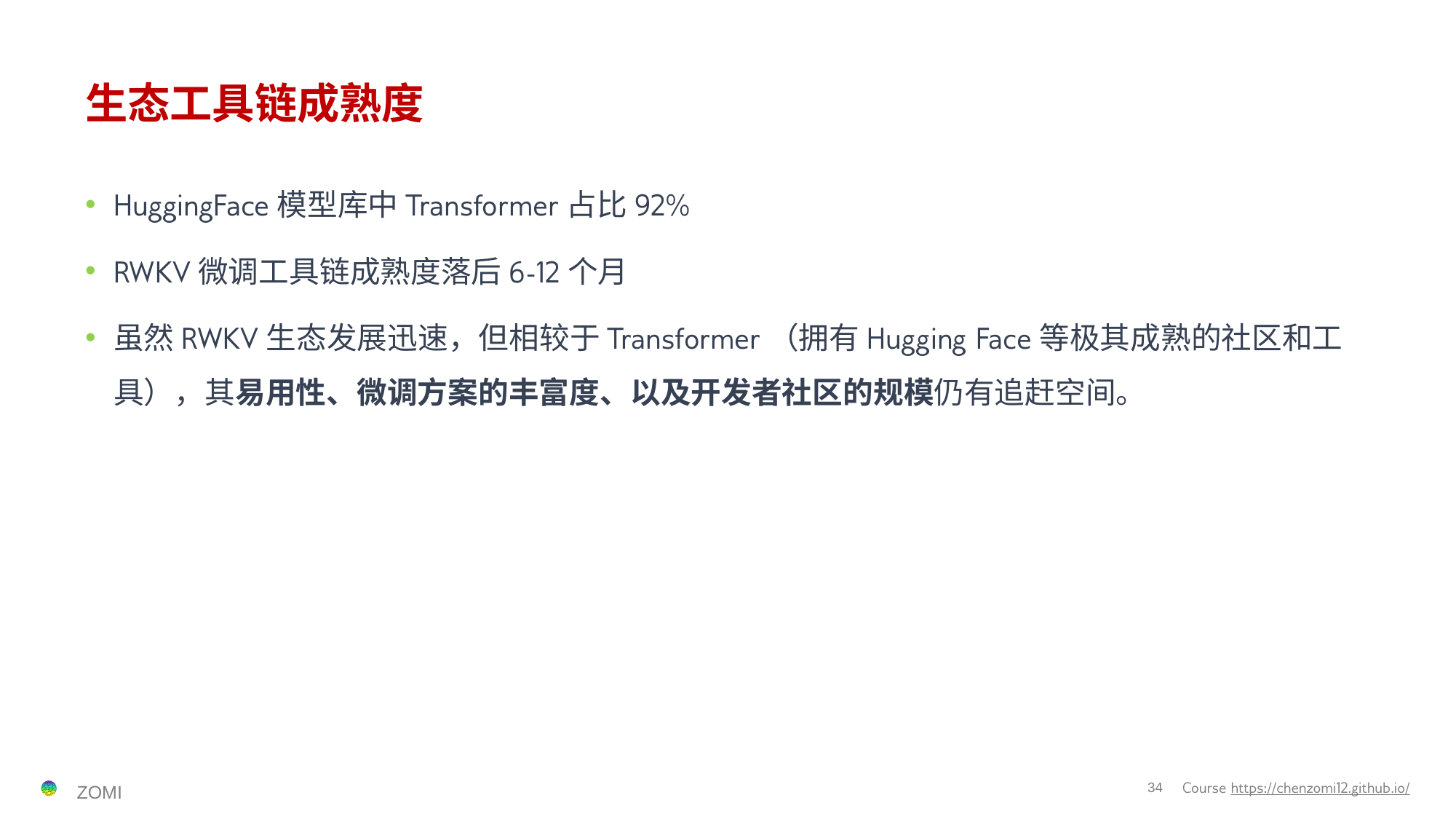

# 生态工具链成熟度
HuggingFace模型库中Transformer占比92%
RWKV微调工具链成熟度落后6-12个月
虽然RWKV生态发展迅速，但相较于Transformer（拥有Hugging Face等极其成熟的社区和工具），其易用性、微调方案的丰富度、以及开发者社区的规模仍有追赶空间。